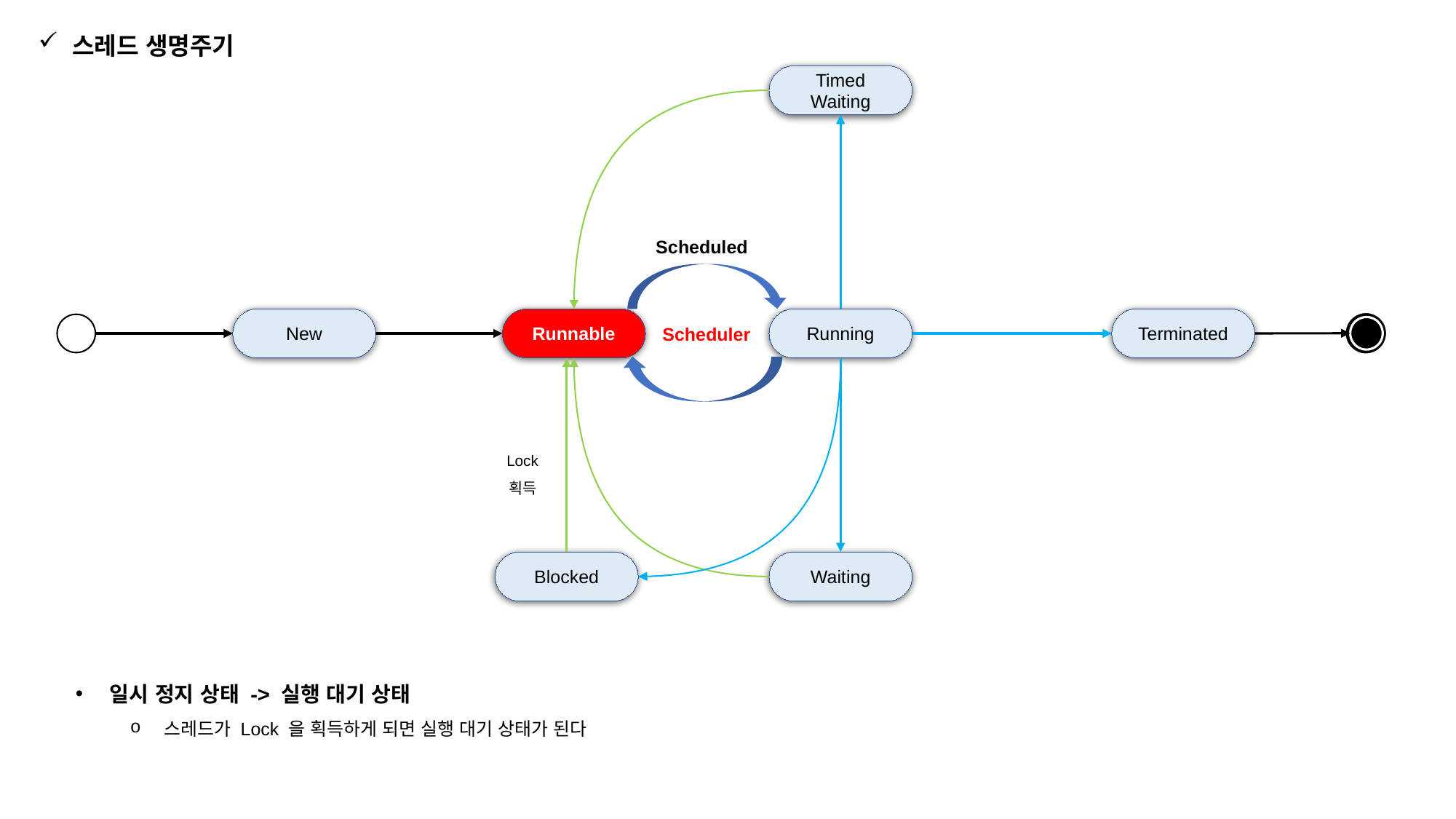

스레드 생명주기
Timed
Waiting
Scheduled

New
Runnable
Terminated
Running

Scheduler

Lock 획득
Blocked
Waiting
일시 정지 상태 -> 실행 대기 상태
스레드가 Lock 을 획득하게 되면 실행 대기 상태가 된다